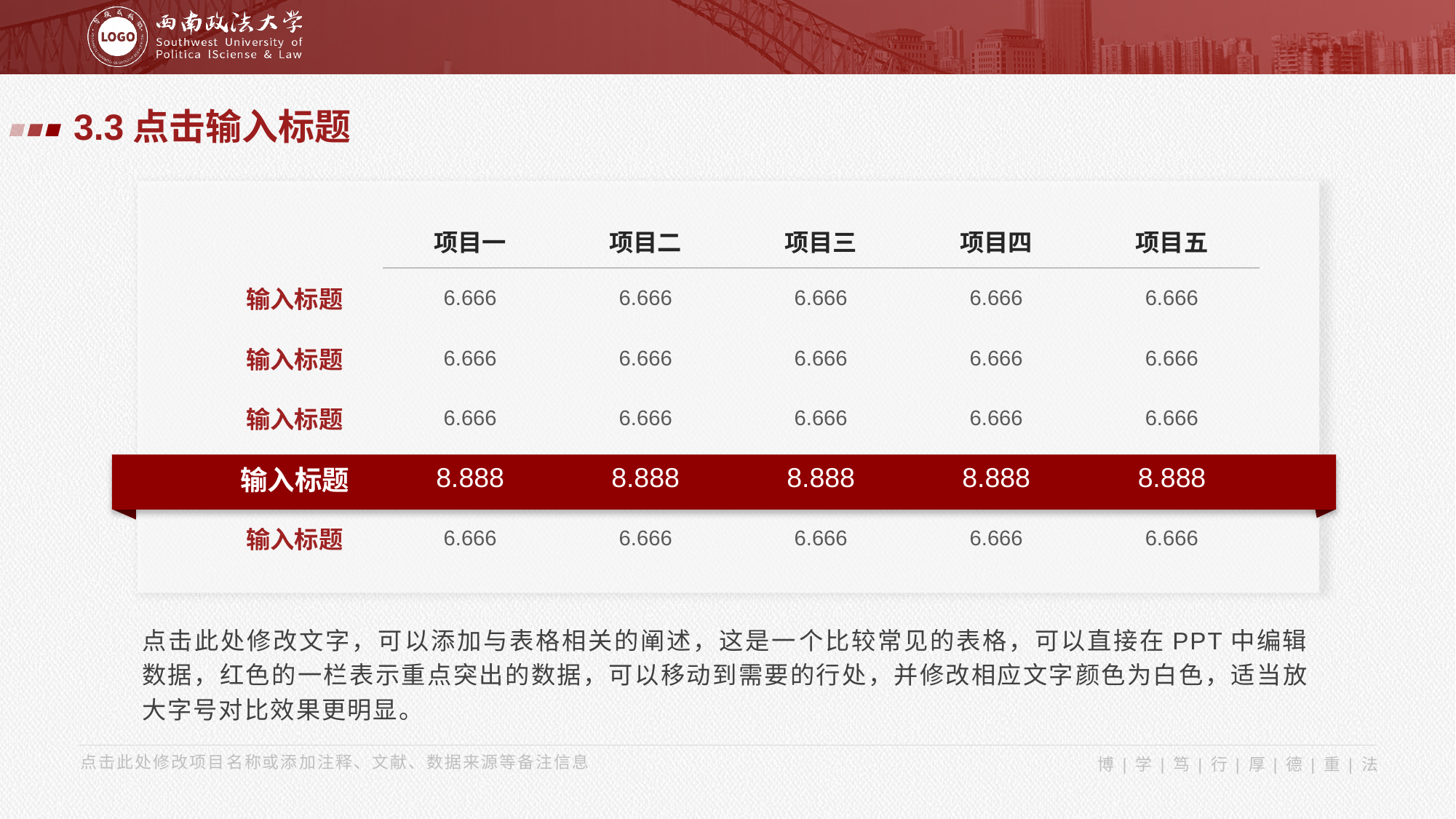

3.3点击输入标题

|  | 项目一 | 项目二 | 项目三 | 项目四 | 项目五 |
| --- | --- | --- | --- | --- | --- |
| 输入标题 | 6.666 | 6.666 | 6.666 | 6.666 | 6.666 |
| 输入标题 | 6.666 | 6.666 | 6.666 | 6.666 | 6.666 |
| 输入标题 | 6.666 | 6.666 | 6.666 | 6.666 | 6.666 |
| 输入标题 | 8.888 | 8.888 | 8.888 | 8.888 | 8.888 |
| 输入标题 | 6.666 | 6.666 | 6.666 | 6.666 | 6.666 |

点击此处修改文字，可以添加与表格相关的阐述，这是一个比较常见的表格，可以直接在PPT中编辑数据，红色的一栏表示重点突出的数据，可以移动到需要的行处，并修改相应文字颜色为白色，适当放大字号对比效果更明显。
点击此处修改项目名称或添加注释、文献、数据来源等备注信息